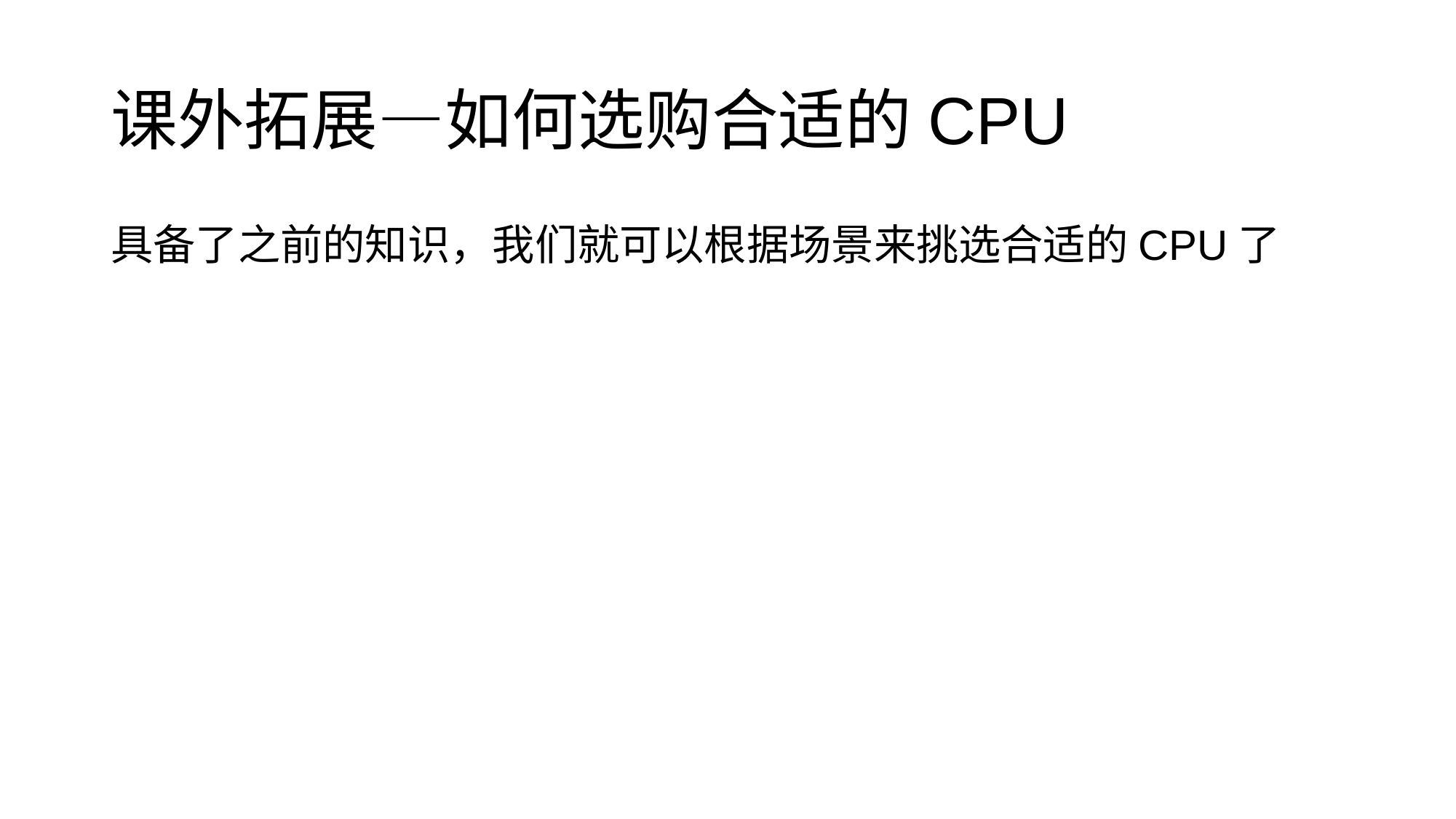

# 课外拓展—如何选购合适的CPU
具备了之前的知识，我们就可以根据场景来挑选合适的CPU了